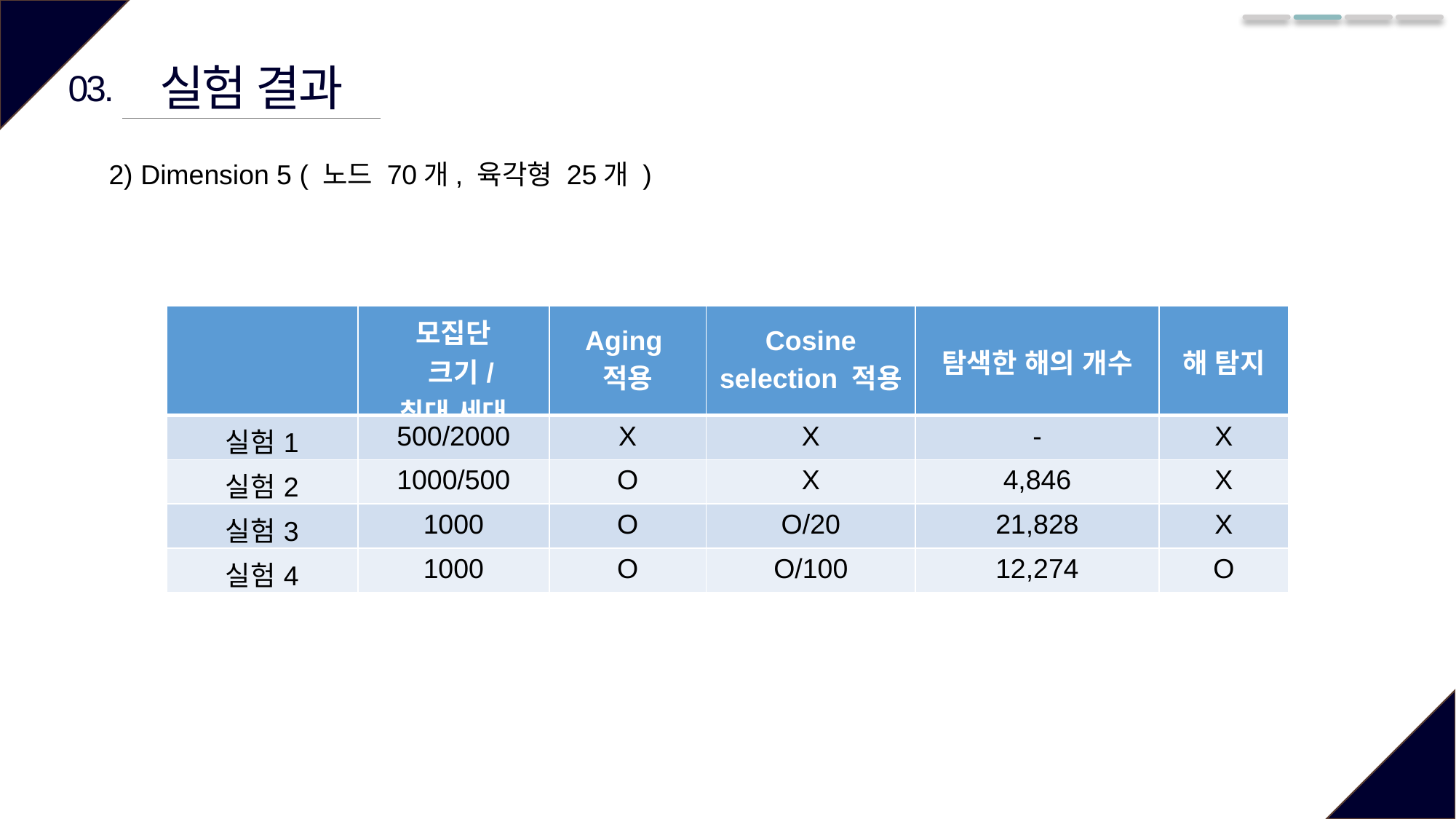

실험 결과
03.
2) Dimension 5 ( 노드 70개, 육각형 25개 )
|  | 모집단 크기/ 최대 세대 | Aging 적용 | Cosine selection 적용 | 탐색한 해의 개수 | 해 탐지 |
| --- | --- | --- | --- | --- | --- |
| 실험1 | 500/2000 | X | X | - | X |
| 실험2 | 1000/500 | O | X | 4,846 | X |
| 실험3 | 1000 | O | O/20 | 21,828 | X |
| 실험4 | 1000 | O | O/100 | 12,274 | O |